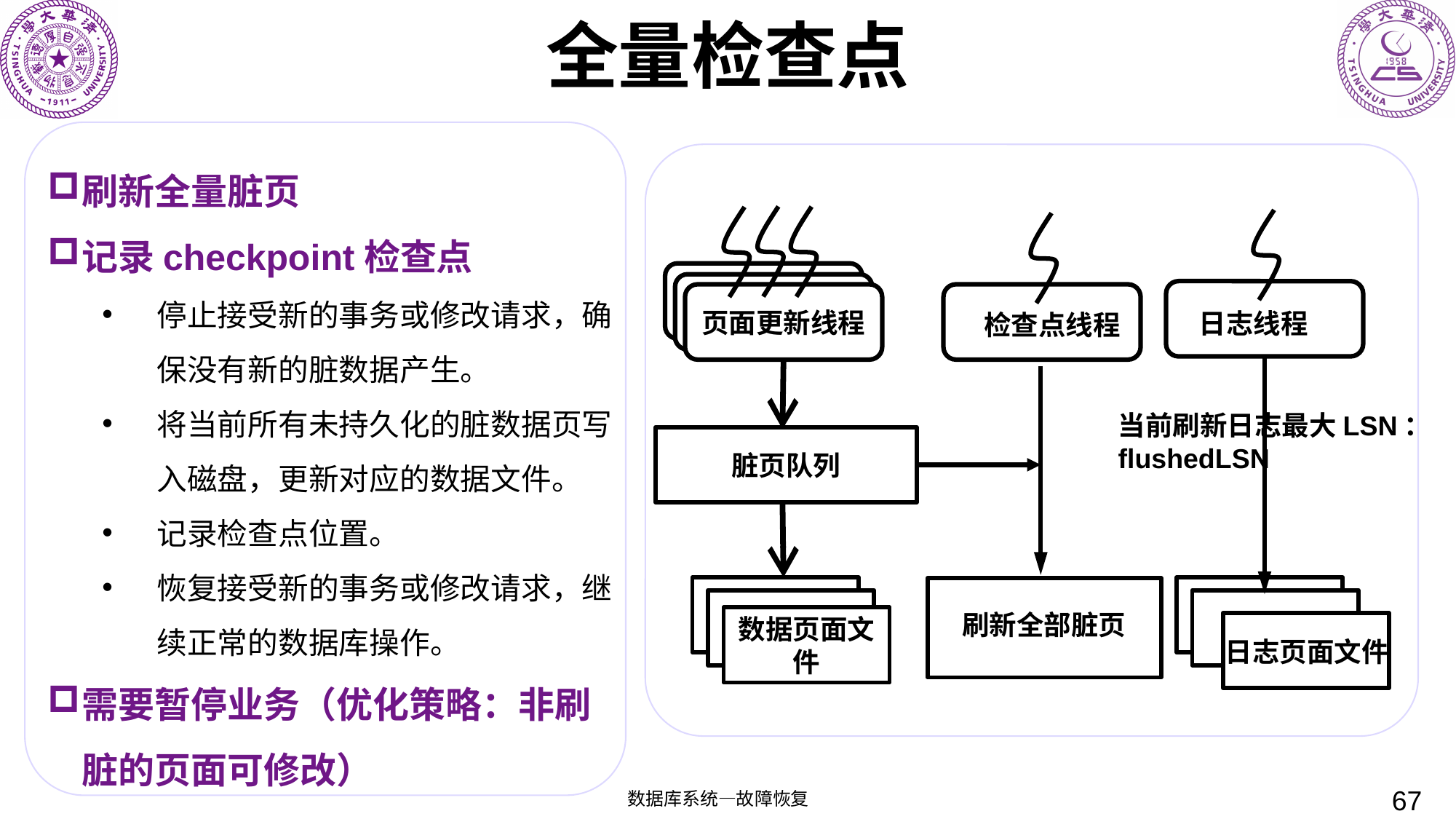

# 全量检查点

刷新全量脏页
记录checkpoint检查点
停止接受新的事务或修改请求，确保没有新的脏数据产生。
将当前所有未持久化的脏数据页写入磁盘，更新对应的数据文件。
记录检查点位置。
恢复接受新的事务或修改请求，继续正常的数据库操作。
需要暂停业务（优化策略：非刷脏的页面可修改）

页面更新线程

日志线程
检查点线程
当前刷新日志最大LSN：flushedLSN
脏页队列

刷新全部脏页
数据页面文件

日志页面文件
67
数据库系统—故障恢复